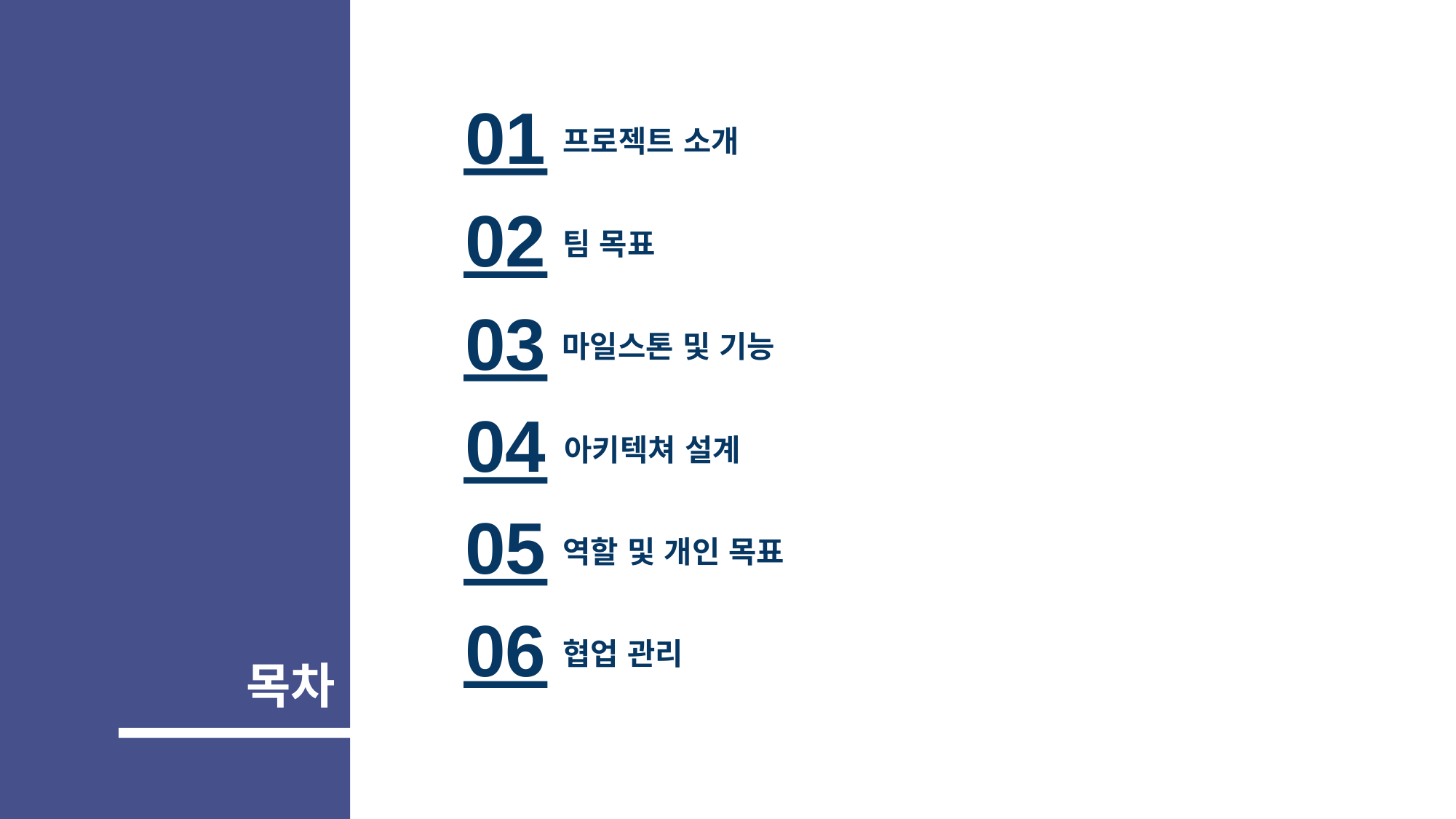

01
프로젝트 소개

02
팀 목표

03
마일스톤 및 기능

04
아키텍쳐 설계

05
역할 및 개인 목표
목차

06
협업 관리